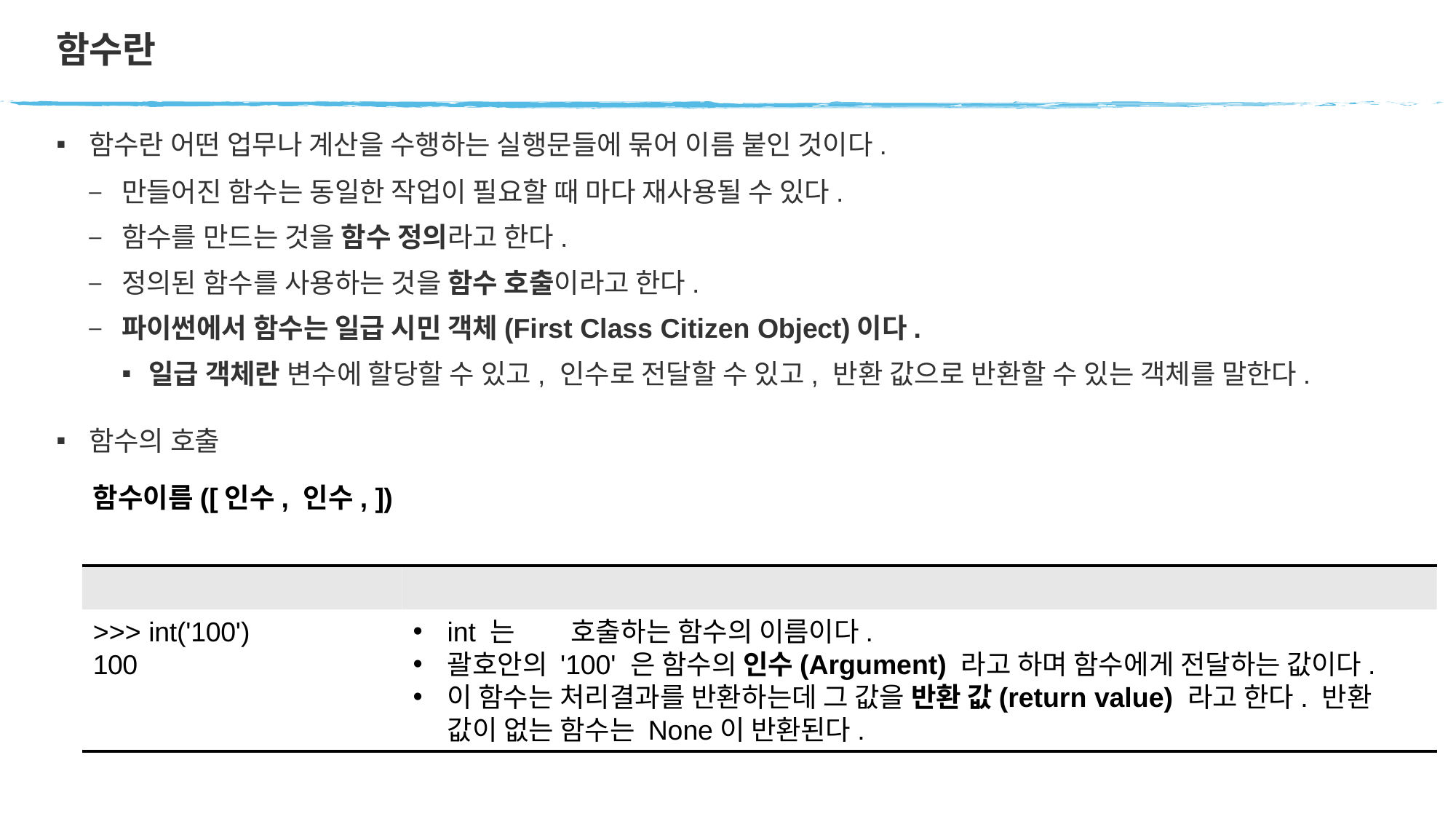

# 함수란
함수란 어떤 업무나 계산을 수행하는 실행문들에 묶어 이름 붙인 것이다.
만들어진 함수는 동일한 작업이 필요할 때 마다 재사용될 수 있다.
함수를 만드는 것을 함수 정의라고 한다.
정의된 함수를 사용하는 것을 함수 호출이라고 한다.
파이썬에서 함수는 일급 시민 객체(First Class Citizen Object)이다.
일급 객체란 변수에 할당할 수 있고, 인수로 전달할 수 있고, 반환 값으로 반환할 수 있는 객체를 말한다.
함수의 호출
함수이름([인수, 인수, ])

>>> int('100')
100
int 는	호출하는 함수의 이름이다.
괄호안의 '100' 은 함수의 인수(Argument) 라고 하며 함수에게 전달하는 값이다.
이 함수는 처리결과를 반환하는데 그 값을 반환 값(return value) 라고 한다. 반환 값이 없는 함수는 None이 반환된다.